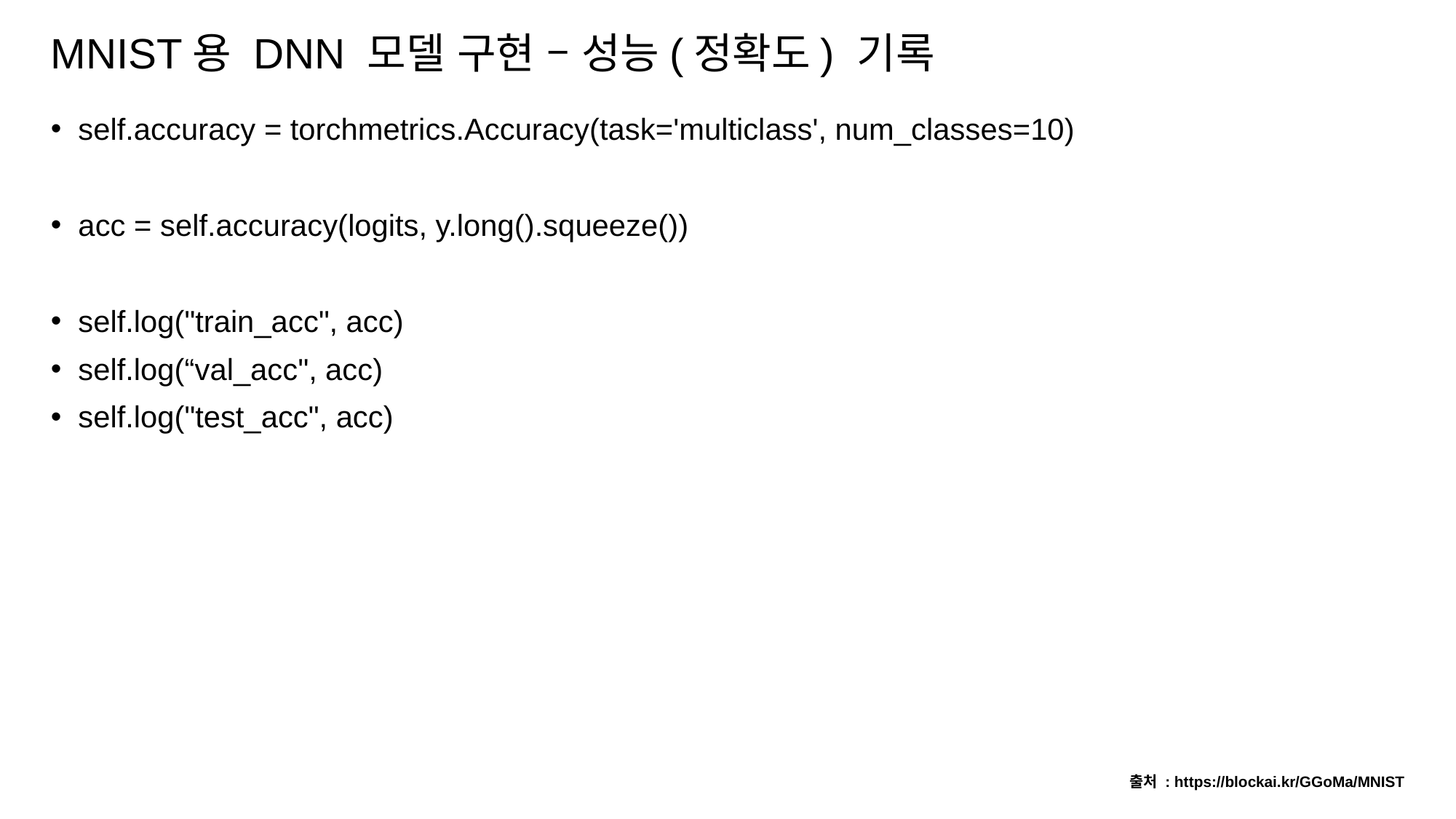

# MNIST용 DNN 모델 구현 – 성능(정확도) 기록
self.accuracy = torchmetrics.Accuracy(task='multiclass', num_classes=10)

acc = self.accuracy(logits, y.long().squeeze())

self.log("train_acc", acc)
self.log(“val_acc", acc)
self.log("test_acc", acc)

출처 : https://blockai.kr/GGoMa/MNIST